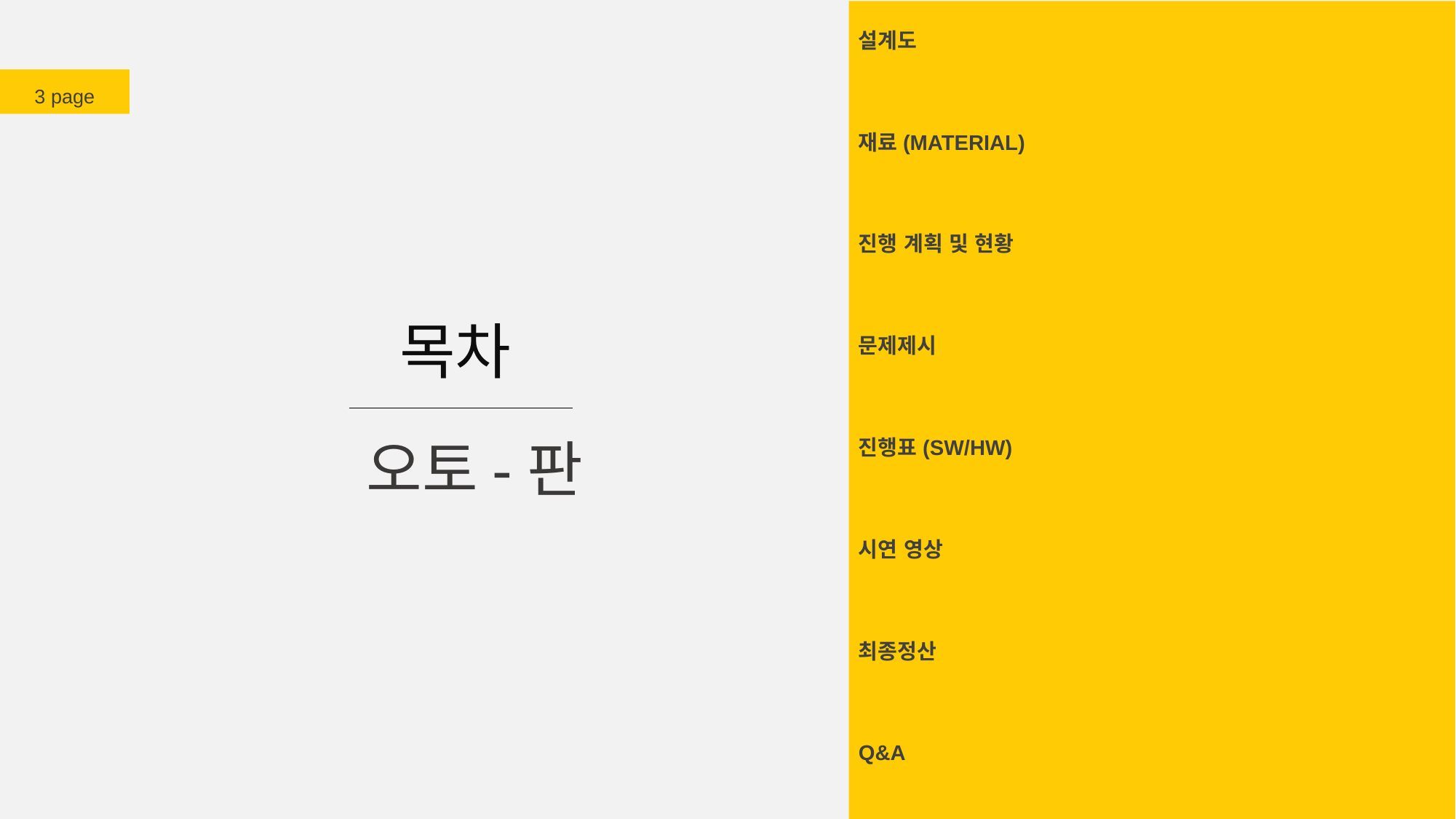

설계도

재료(MATERIAL)

진행 계획 및 현황

문제제시

진행표(SW/HW)

시연 영상

최종정산

Q&A
3 page

목차
오토-판